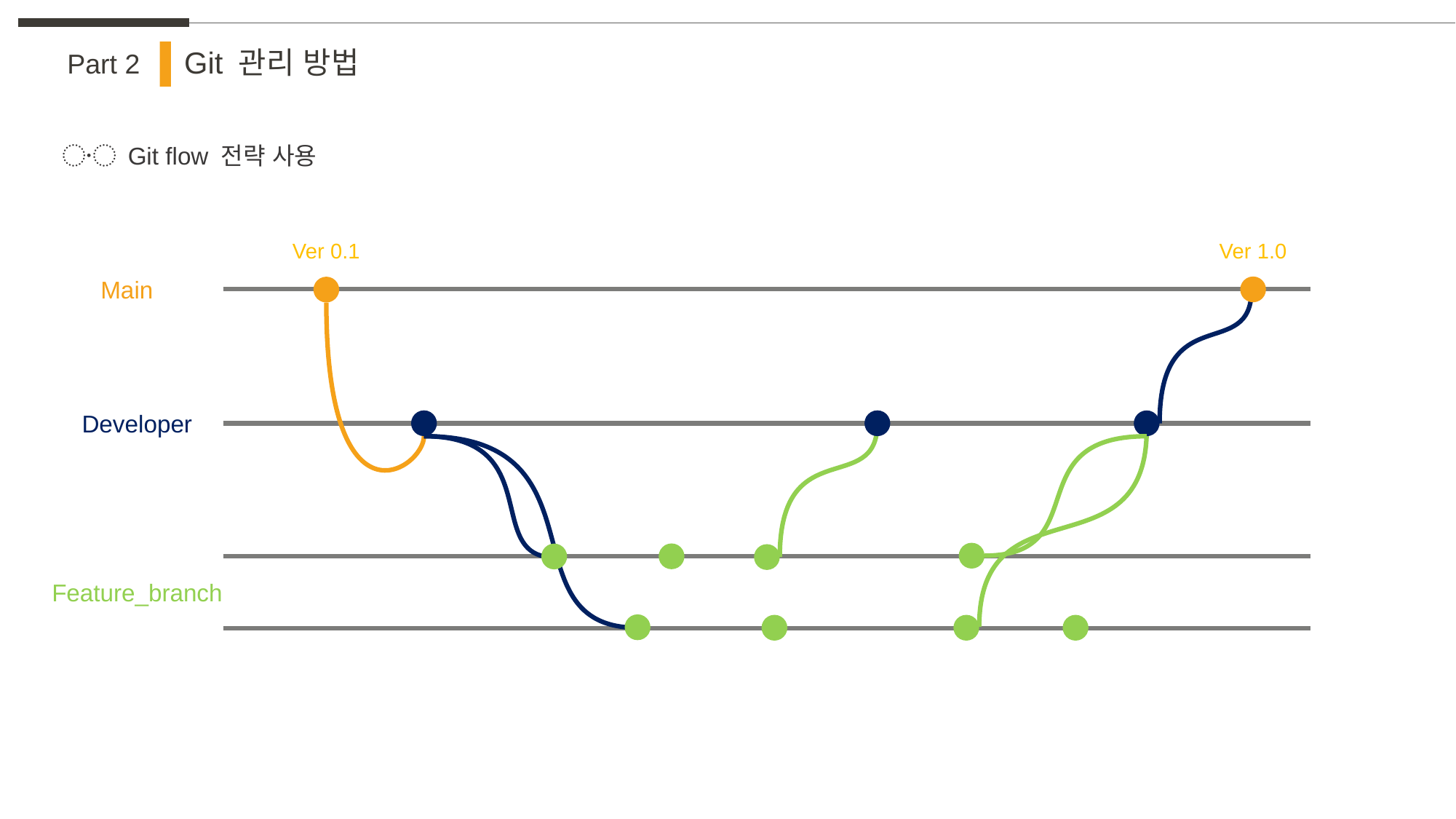

Git 관리 방법
Part 2

〮 Git flow 전략 사용
Ver 1.0
Ver 0.1
Main

Developer

Feature_branch